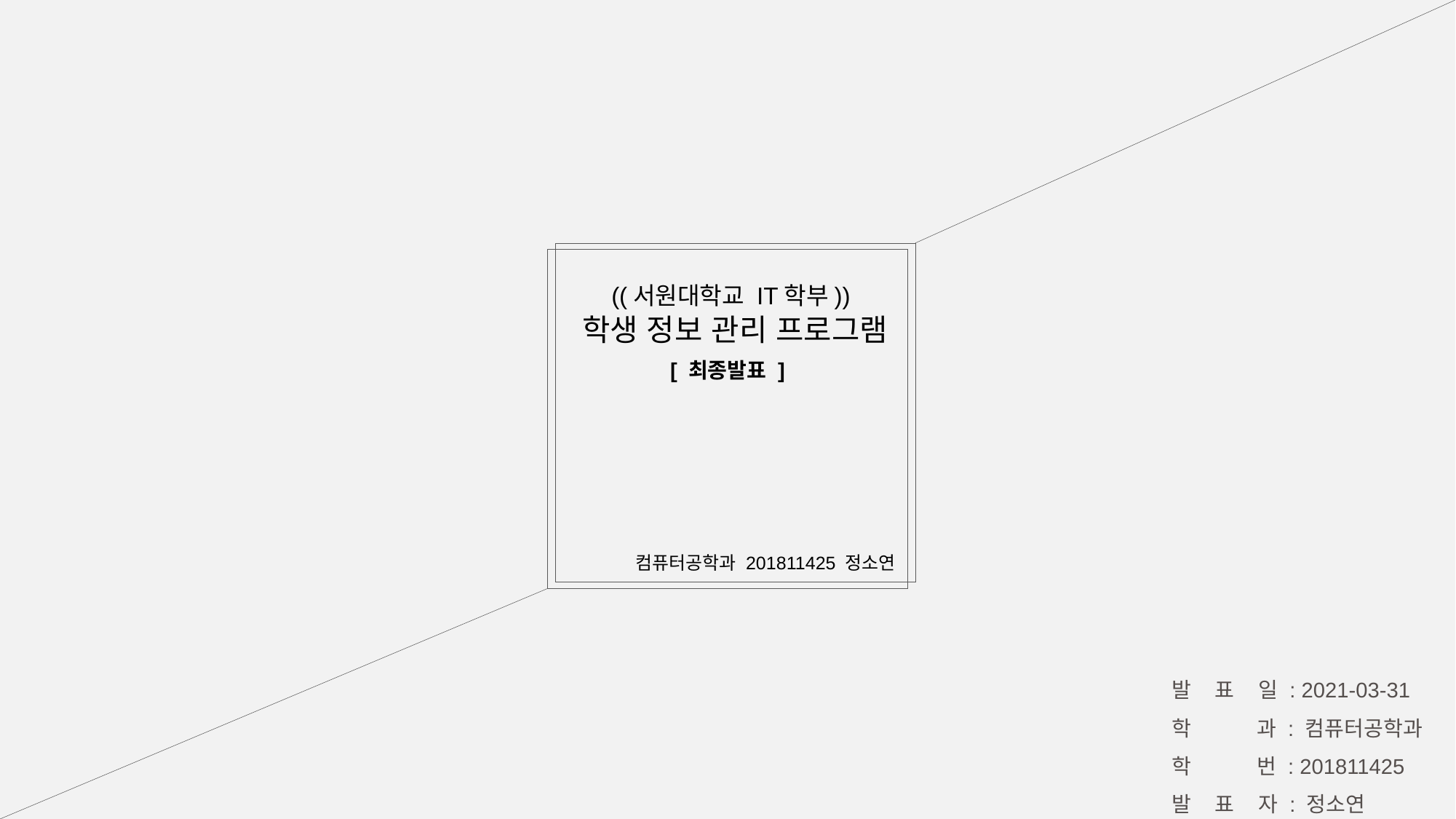

((서원대학교 IT학부))
학생 정보 관리 프로그램
[ 최종발표 ]
컴퓨터공학과 201811425 정소연
발    표    일 : 2021-03-31
학           과 : 컴퓨터공학과
학           번 : 201811425
발    표    자 : 정소연